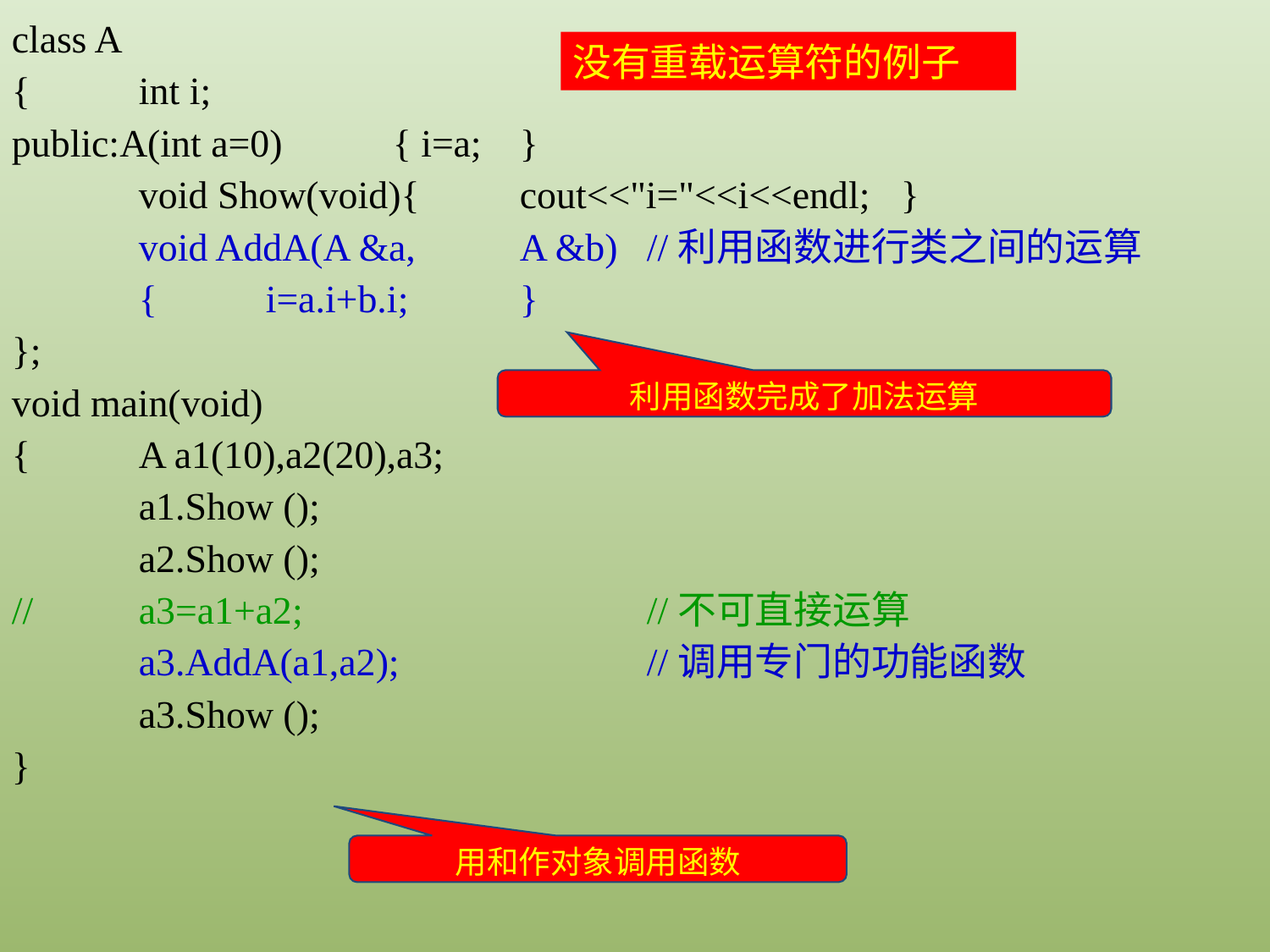

class A
{	int i;
public:A(int a=0)	{ i=a;	}
	void Show(void){	cout<<"i="<<i<<endl;	}
	void AddA(A &a,	A &b)	//利用函数进行类之间的运算
	{	i=a.i+b.i;	}
};
void main(void)
{	A a1(10),a2(20),a3;
	a1.Show ();
	a2.Show ();
//	a3=a1+a2;			//不可直接运算
	a3.AddA(a1,a2);		//调用专门的功能函数
	a3.Show ();
}
没有重载运算符的例子
利用函数完成了加法运算
用和作对象调用函数
843